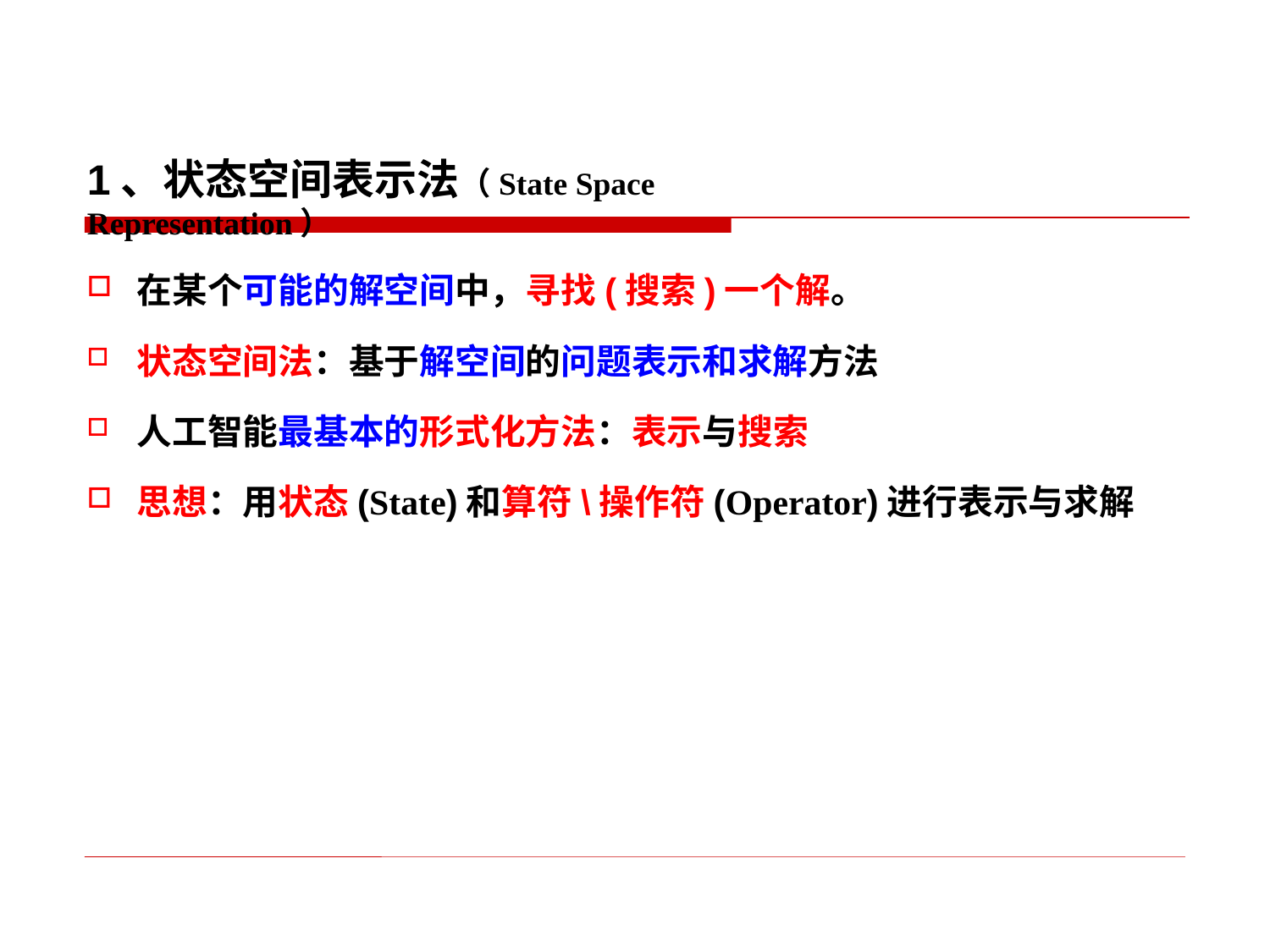

1、状态空间表示法（State Space Representation）
在某个可能的解空间中，寻找(搜索)一个解。
状态空间法：基于解空间的问题表示和求解方法
人工智能最基本的形式化方法：表示与搜索
思想：用状态(State)和算符\操作符(Operator)进行表示与求解